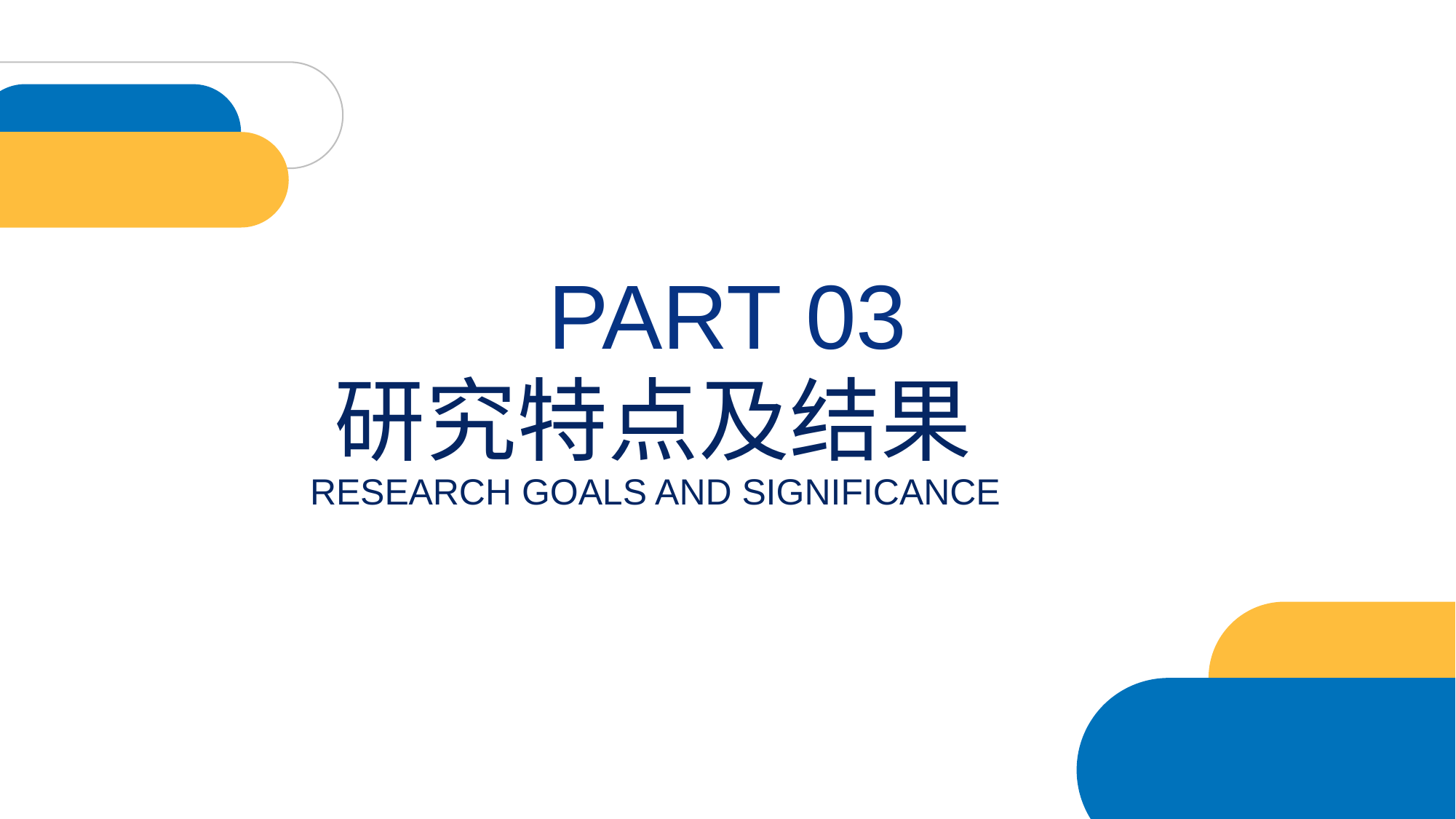

PART 03
研究特点及结果
RESEARCH GOALS AND SIGNIFICANCE